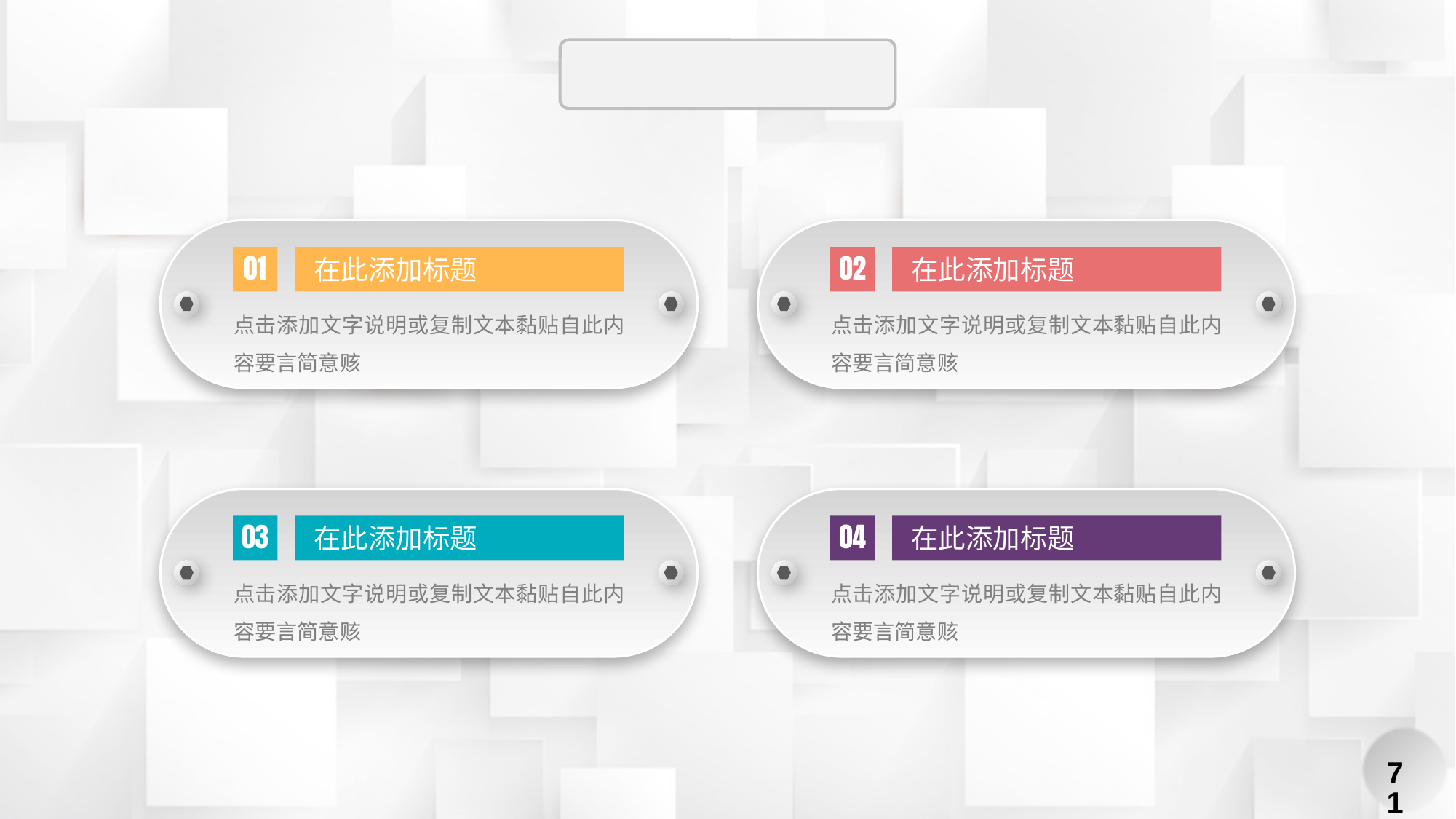

01
在此添加标题

02
在此添加标题
点击添加文字说明或复制文本黏贴自此内容要言简意赅
点击添加文字说明或复制文本黏贴自此内容要言简意赅

03
在此添加标题

04
在此添加标题
点击添加文字说明或复制文本黏贴自此内容要言简意赅
点击添加文字说明或复制文本黏贴自此内容要言简意赅

71